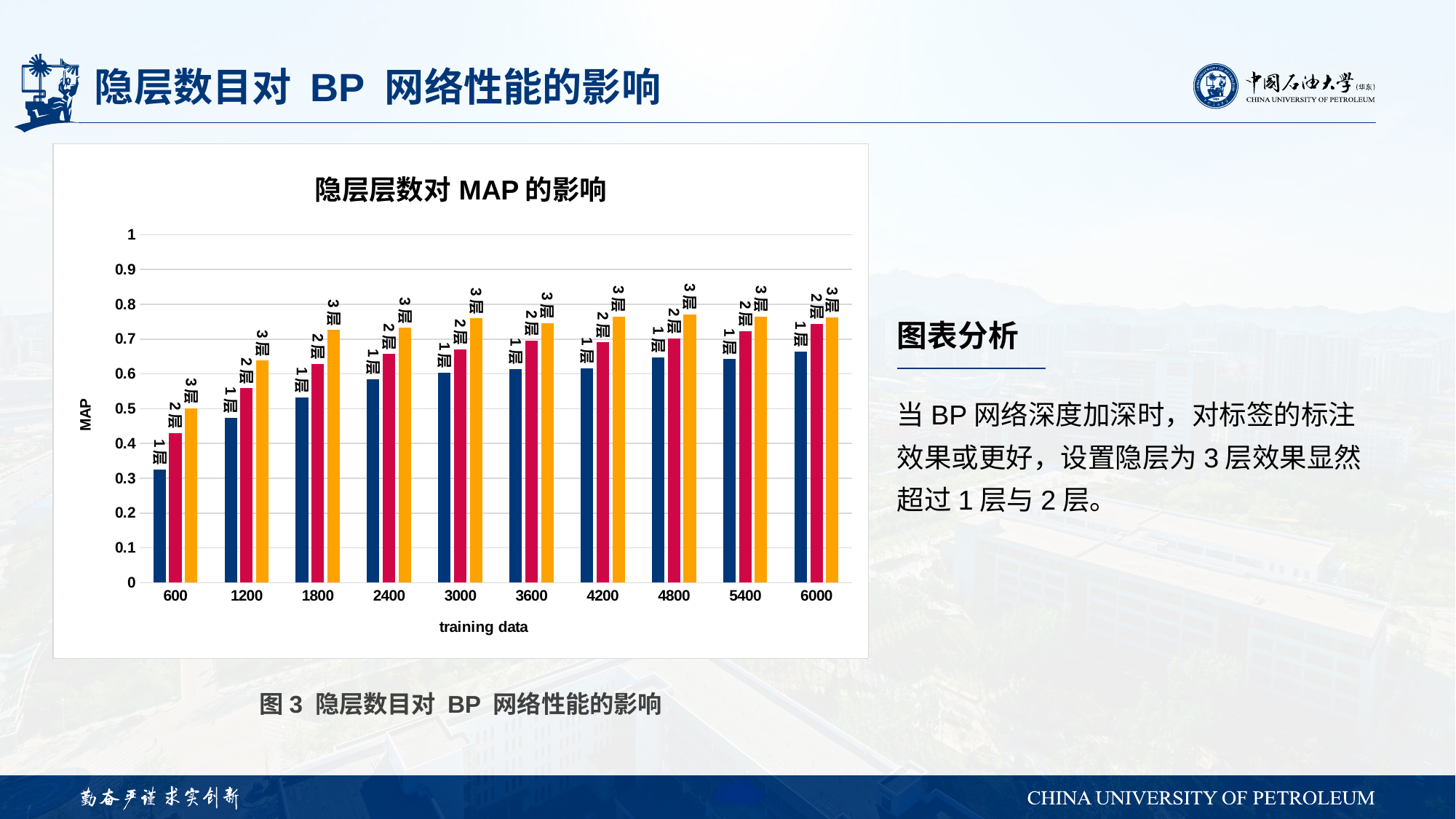

# 隐层数目对 BP 网络性能的影响

### Chart: 隐层层数对MAP的影响

| Category | 1层 | 2层 | 3层 |
|---|---|---|---|
| 600 | 0.324799822821311 | 0.430380444579365 | 0.500737459713389 |
| 1200 | 0.474421160776717 | 0.558781037131205 | 0.638306037373485 |
| 1800 | 0.531776888318001 | 0.628162116445493 | 0.725941743258779 |
| 2400 | 0.584310116314779 | 0.656950664877664 | 0.732234860853595 |
| 3000 | 0.603274017781801 | 0.670065754032384 | 0.759364836089093 |
| 3600 | 0.61459546668706 | 0.695118388756055 | 0.746785374838797 |
| 4200 | 0.616659785745767 | 0.690596639045756 | 0.76543539052505 |
| 4800 | 0.648409013337708 | 0.701916121133956 | 0.771275154516061 |
| 5400 | 0.642502311961433 | 0.722533729751642 | 0.765055212421206 |
| 6000 | 0.664457787037135 | 0.744104258773848 | 0.762443572807582 |
图表分析
当BP网络深度加深时，对标签的标注效果或更好，设置隐层为3层效果显然超过1层与2层。
图3 隐层数目对 BP 网络性能的影响